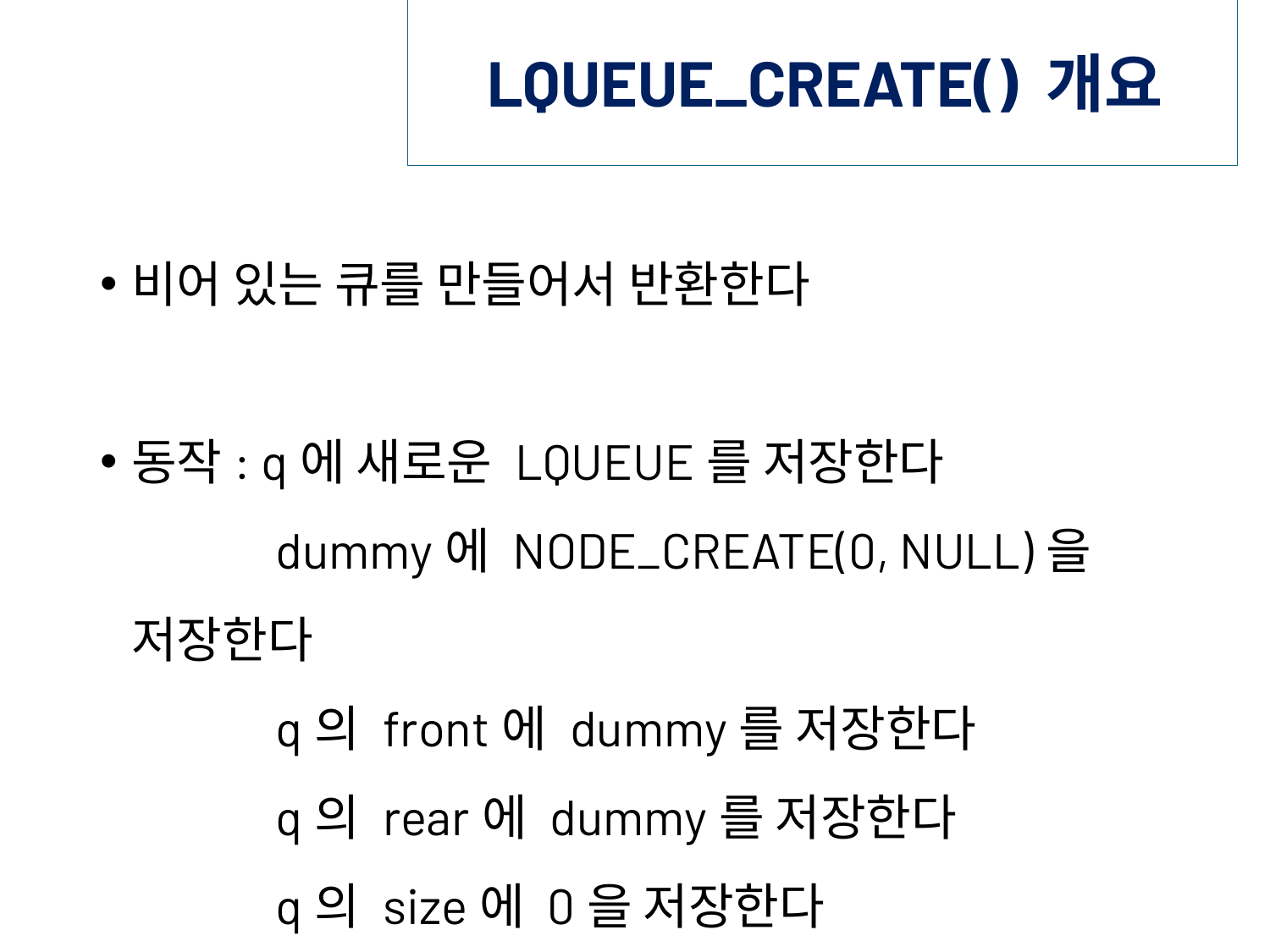

# LQUEUE_CREATE() 개요
비어 있는 큐를 만들어서 반환한다

동작: q에 새로운 LQUEUE를 저장한다
            dummy에 NODE_CREATE(0, NULL)을 저장한다
            q의 front에 dummy를 저장한다
            q의 rear에 dummy를 저장한다
            q의 size에 0을 저장한다
반환: q